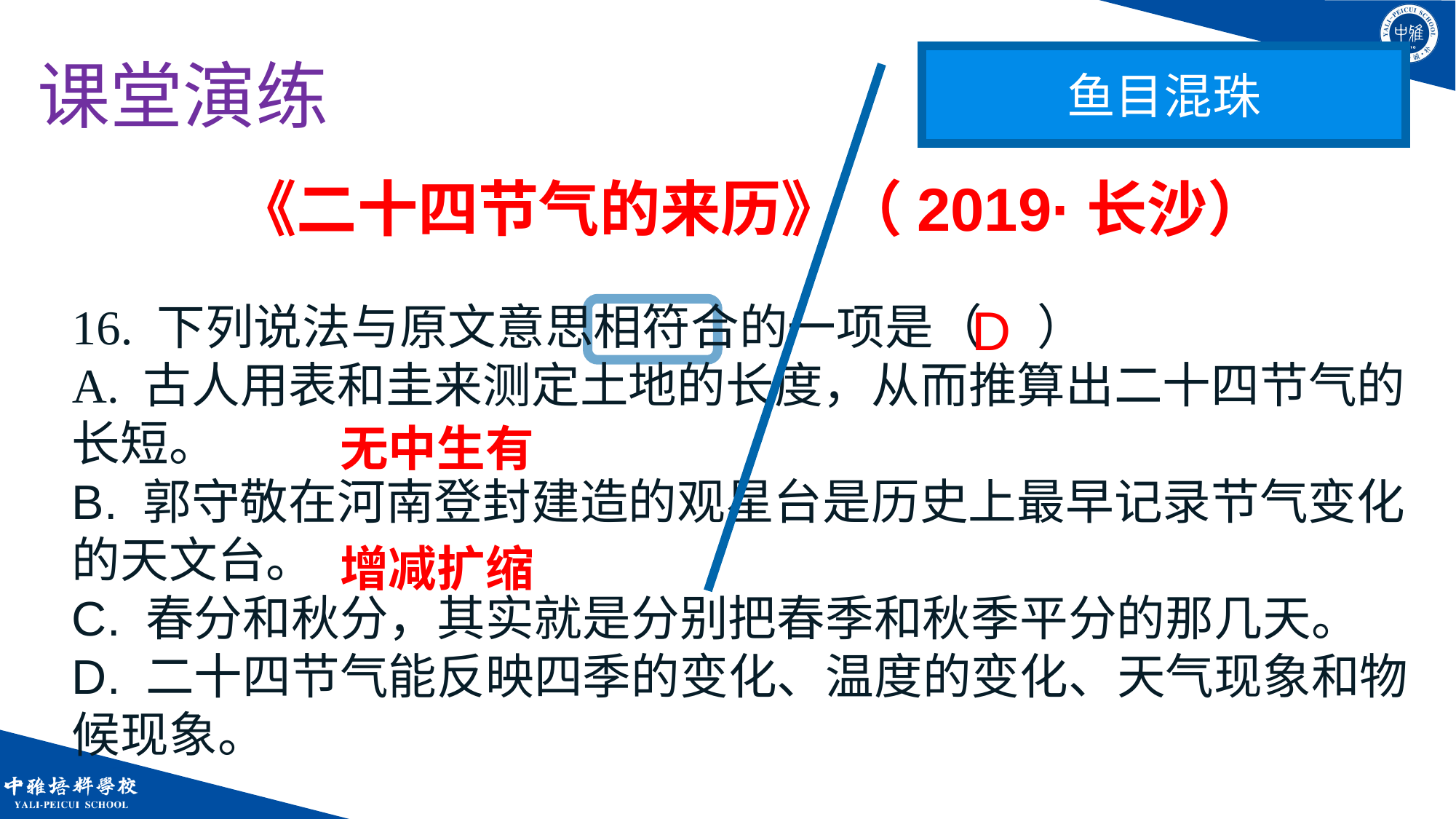

课堂演练
鱼目混珠
《二十四节气的来历》（2019·长沙）

16. 下列说法与原文意思相符合的一项是（     ） A. 古人用表和圭来测定土地的长度，从而推算出二十四节气的长短。B. 郭守敬在河南登封建造的观星台是历史上最早记录节气变化的天文台。C. 春分和秋分，其实就是分别把春季和秋季平分的那几天。D. 二十四节气能反映四季的变化、温度的变化、天气现象和物候现象。
D

无中生有
增减扩缩